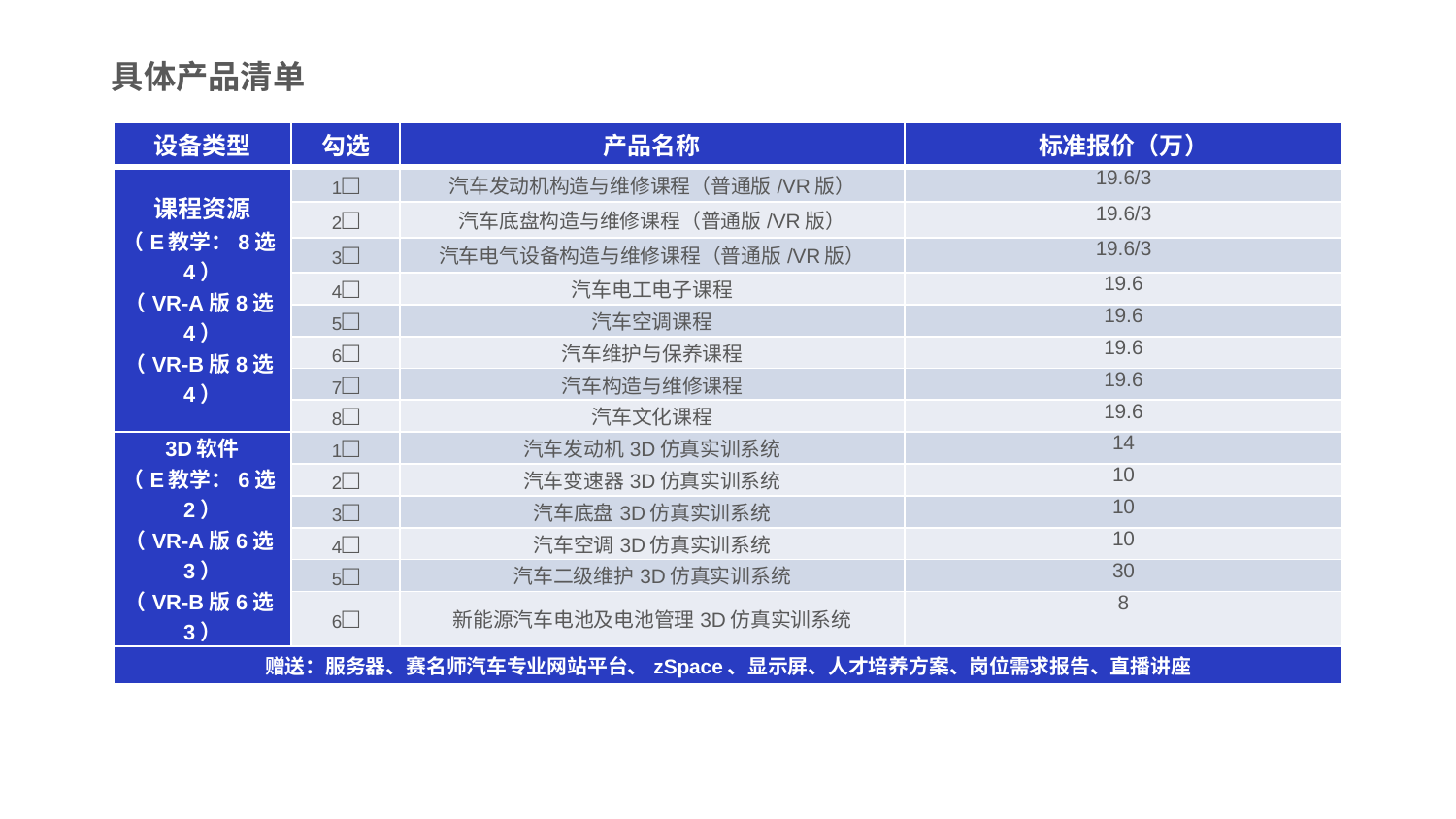

具体产品清单
| 设备类型 | 勾选 | 产品名称 | 标准报价（万） |
| --- | --- | --- | --- |
| 课程资源 （E教学：8选4） （VR-A版8选4） （VR-B版8选4） | 1□ | 汽车发动机构造与维修课程（普通版/VR版） | 19.6/3 |
|  | 2□ | 汽车底盘构造与维修课程（普通版/VR版） | 19.6/3 |
|  | 3□ | 汽车电气设备构造与维修课程（普通版/VR版） | 19.6/3 |
|  | 4□ | 汽车电工电子课程 | 19.6 |
|  | 5□ | 汽车空调课程 | 19.6 |
|  | 6□ | 汽车维护与保养课程 | 19.6 |
|  | 7□ | 汽车构造与维修课程 | 19.6 |
|  | 8□ | 汽车文化课程 | 19.6 |
| 3D软件 （E教学：6选2） （VR-A版6选3） （VR-B版6选3） | 1□ | 汽车发动机3D仿真实训系统 | 14 |
|  | 2□ | 汽车变速器3D仿真实训系统 | 10 |
|  | 3□ | 汽车底盘3D仿真实训系统 | 10 |
|  | 4□ | 汽车空调3D仿真实训系统 | 10 |
|  | 5□ | 汽车二级维护3D仿真实训系统 | 30 |
|  | 6□ | 新能源汽车电池及电池管理3D仿真实训系统 | 8 |
| 赠送：服务器、赛名师汽车专业网站平台、zSpace、显示屏、人才培养方案、岗位需求报告、直播讲座 |  |  |  |